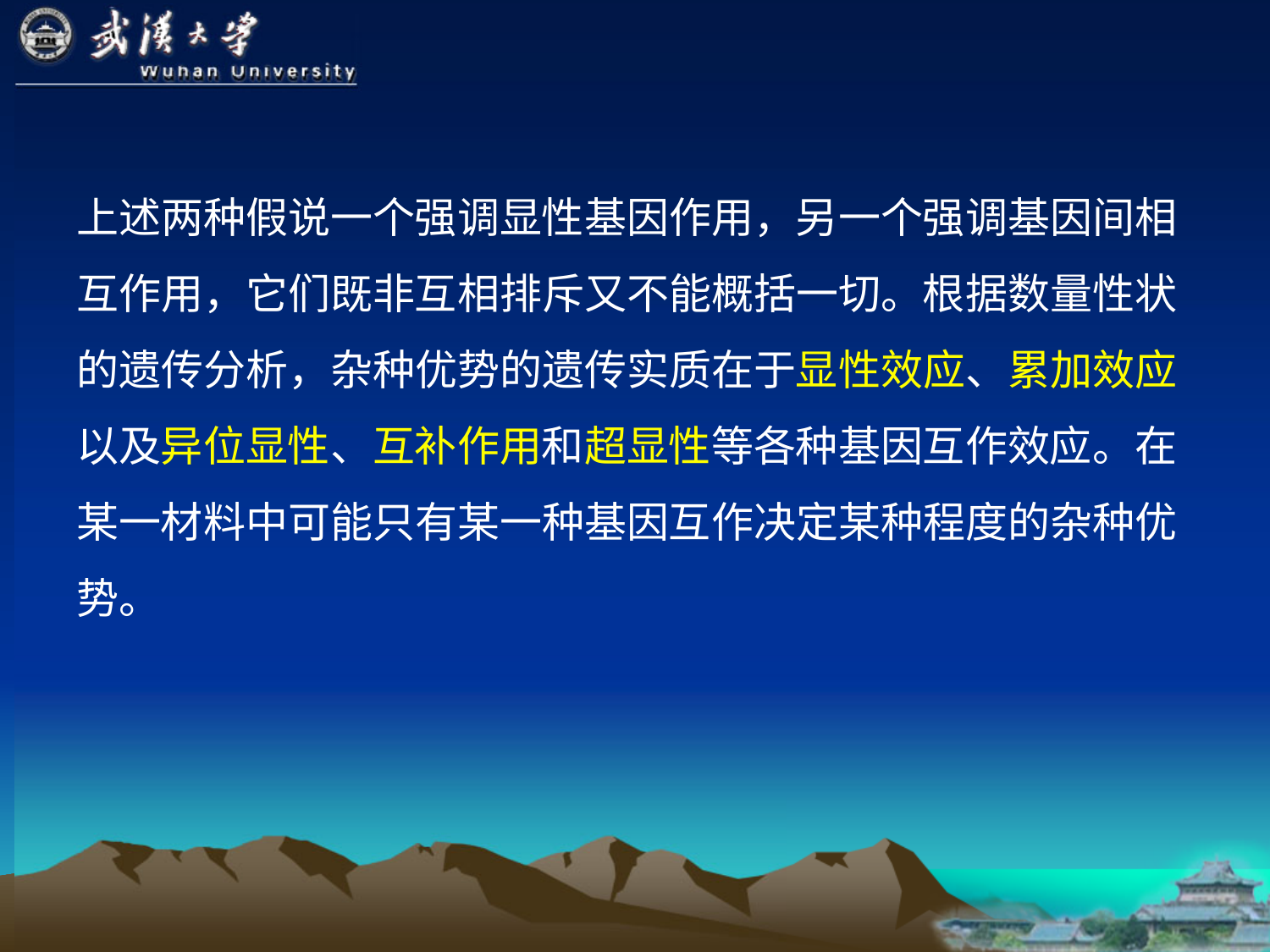

上述两种假说一个强调显性基因作用，另一个强调基因间相互作用，它们既非互相排斥又不能概括一切。根据数量性状的遗传分析，杂种优势的遗传实质在于显性效应、累加效应以及异位显性、互补作用和超显性等各种基因互作效应。在某一材料中可能只有某一种基因互作决定某种程度的杂种优势。